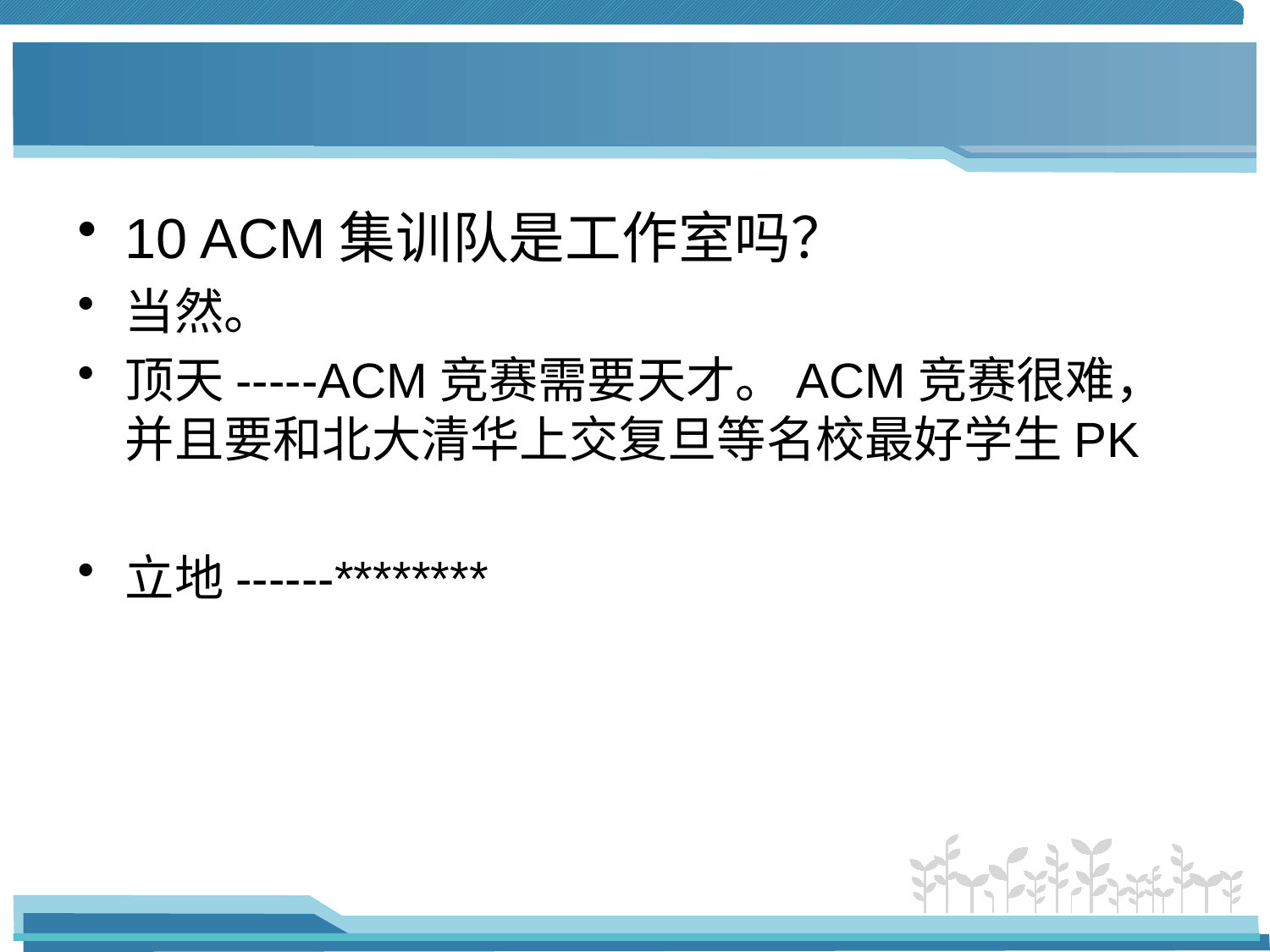

#
10 ACM集训队是工作室吗？
当然。
顶天-----ACM竞赛需要天才。ACM竞赛很难，并且要和北大清华上交复旦等名校最好学生PK

立地------********